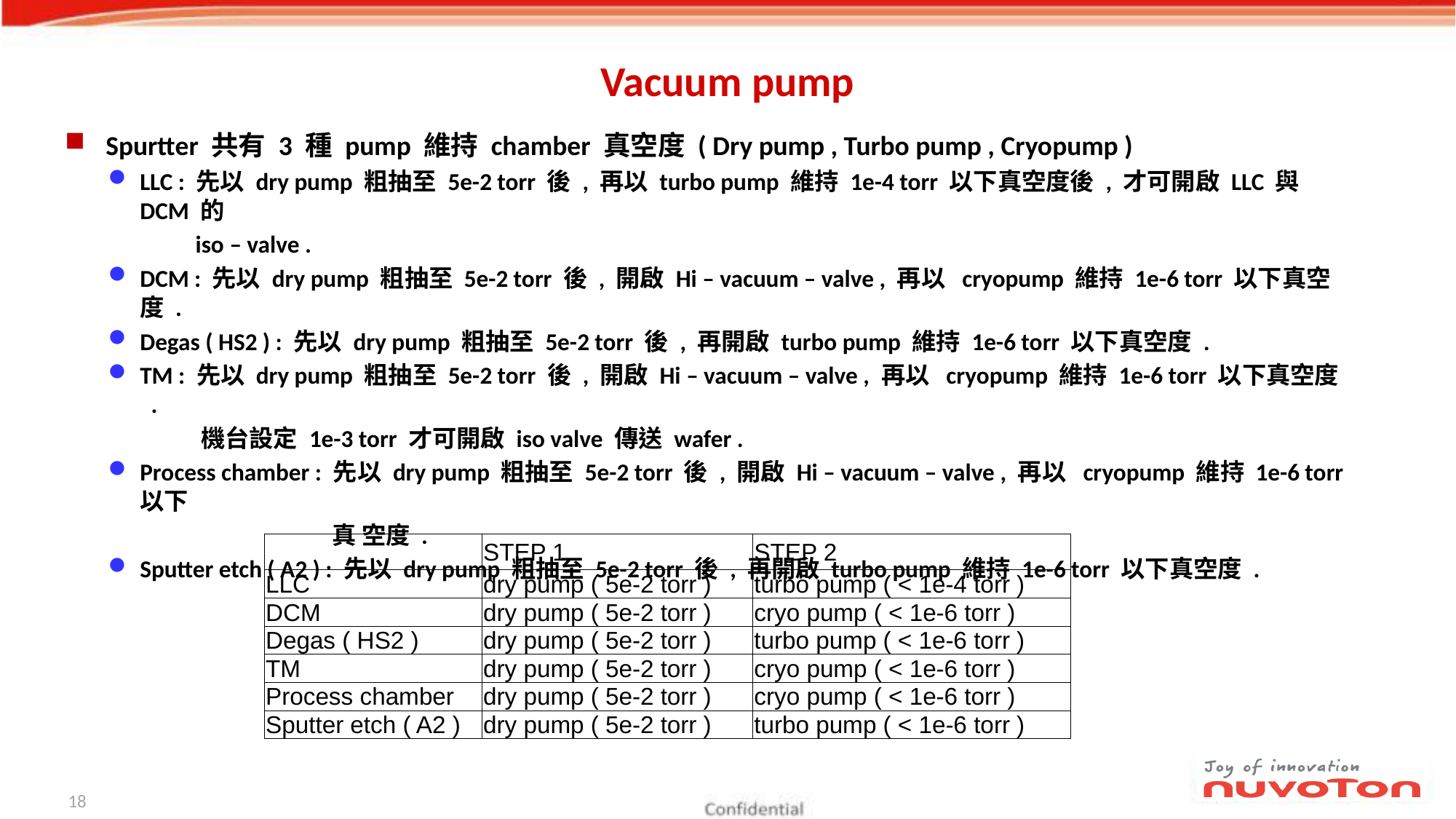

# Vacuum pump
Spurtter 共有 3 種 pump 維持 chamber 真空度 ( Dry pump , Turbo pump , Cryopump )
LLC : 先以 dry pump 粗抽至 5e-2 torr 後 , 再以 turbo pump 維持 1e-4 torr 以下真空度後 , 才可開啟 LLC 與 DCM 的
                iso – valve .
DCM : 先以 dry pump 粗抽至 5e-2 torr 後 , 開啟 Hi – vacuum – valve , 再以  cryopump 維持 1e-6 torr 以下真空度 .
Degas ( HS2 ) : 先以 dry pump 粗抽至 5e-2 torr 後 , 再開啟 turbo pump 維持 1e-6 torr 以下真空度 .
TM : 先以 dry pump 粗抽至 5e-2 torr 後 , 開啟 Hi – vacuum – valve , 再以  cryopump 維持 1e-6 torr 以下真空度 .
                機台設定 1e-3 torr 才可開啟 iso valve 傳送 wafer .
Process chamber : 先以 dry pump 粗抽至 5e-2 torr 後 , 開啟 Hi – vacuum – valve , 再以  cryopump 維持 1e-6 torr 以下
                                        真 空度 .
Sputter etch ( A2 ) : 先以 dry pump 粗抽至 5e-2 torr 後 , 再開啟 turbo pump 維持 1e-6 torr 以下真空度 .

|  | STEP 1 | STEP 2 |
| --- | --- | --- |
| LLC | dry pump ( 5e-2 torr ) | turbo pump ( < 1e-4 torr ) |
| DCM | dry pump ( 5e-2 torr ) | cryo pump ( < 1e-6 torr ) |
| Degas ( HS2 ) | dry pump ( 5e-2 torr ) | turbo pump ( < 1e-6 torr ) |
| TM | dry pump ( 5e-2 torr ) | cryo pump ( < 1e-6 torr ) |
| Process chamber | dry pump ( 5e-2 torr ) | cryo pump ( < 1e-6 torr ) |
| Sputter etch ( A2 ) | dry pump ( 5e-2 torr ) | turbo pump ( < 1e-6 torr ) |
18